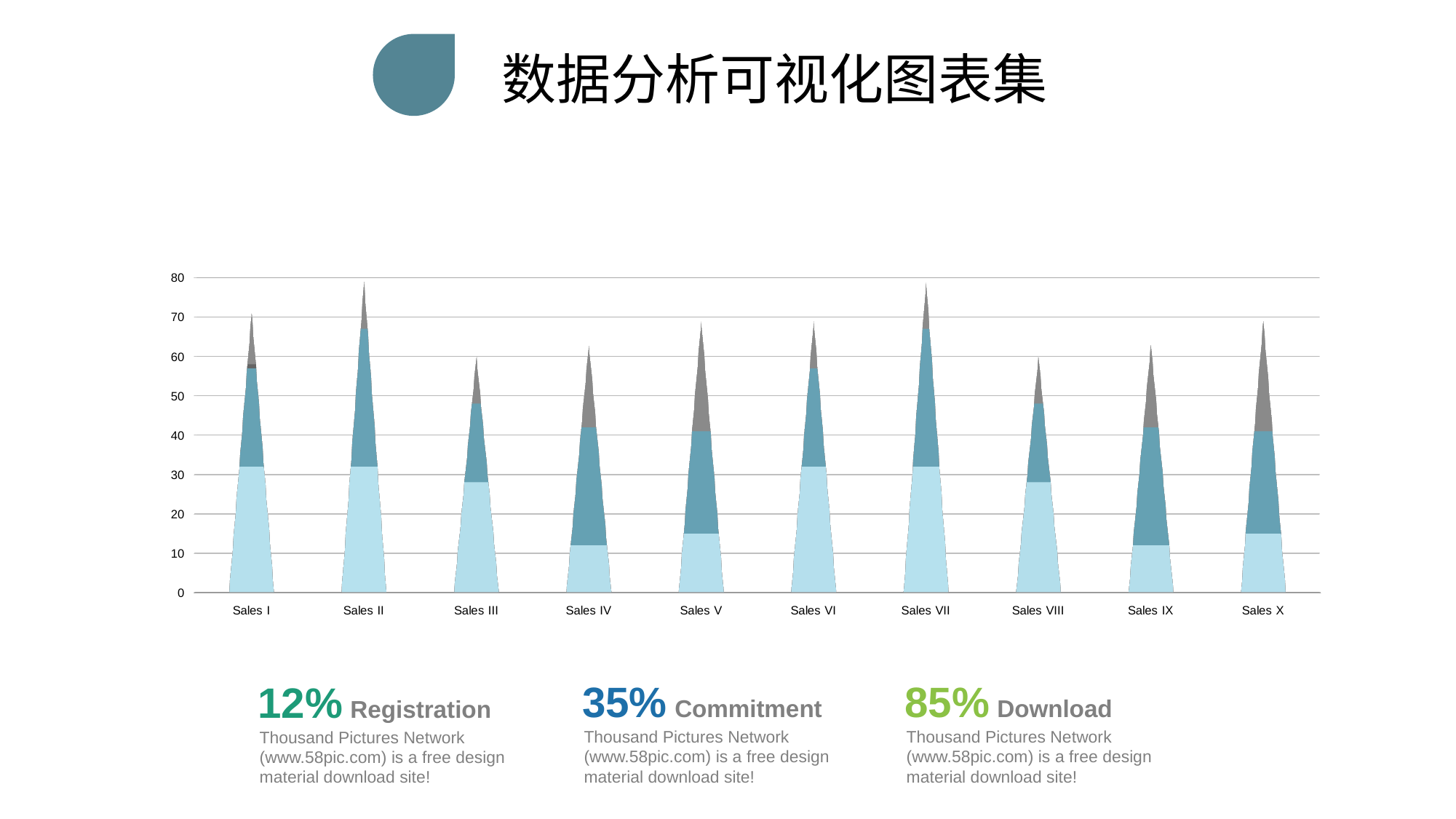

数据分析可视化图表集

[unsupported chart]

35% Commitment
Thousand Pictures Network (www.58pic.com) is a free design material download site!
85% Download
Thousand Pictures Network (www.58pic.com) is a free design material download site!
12% Registration
Thousand Pictures Network (www.58pic.com) is a free design material download site!